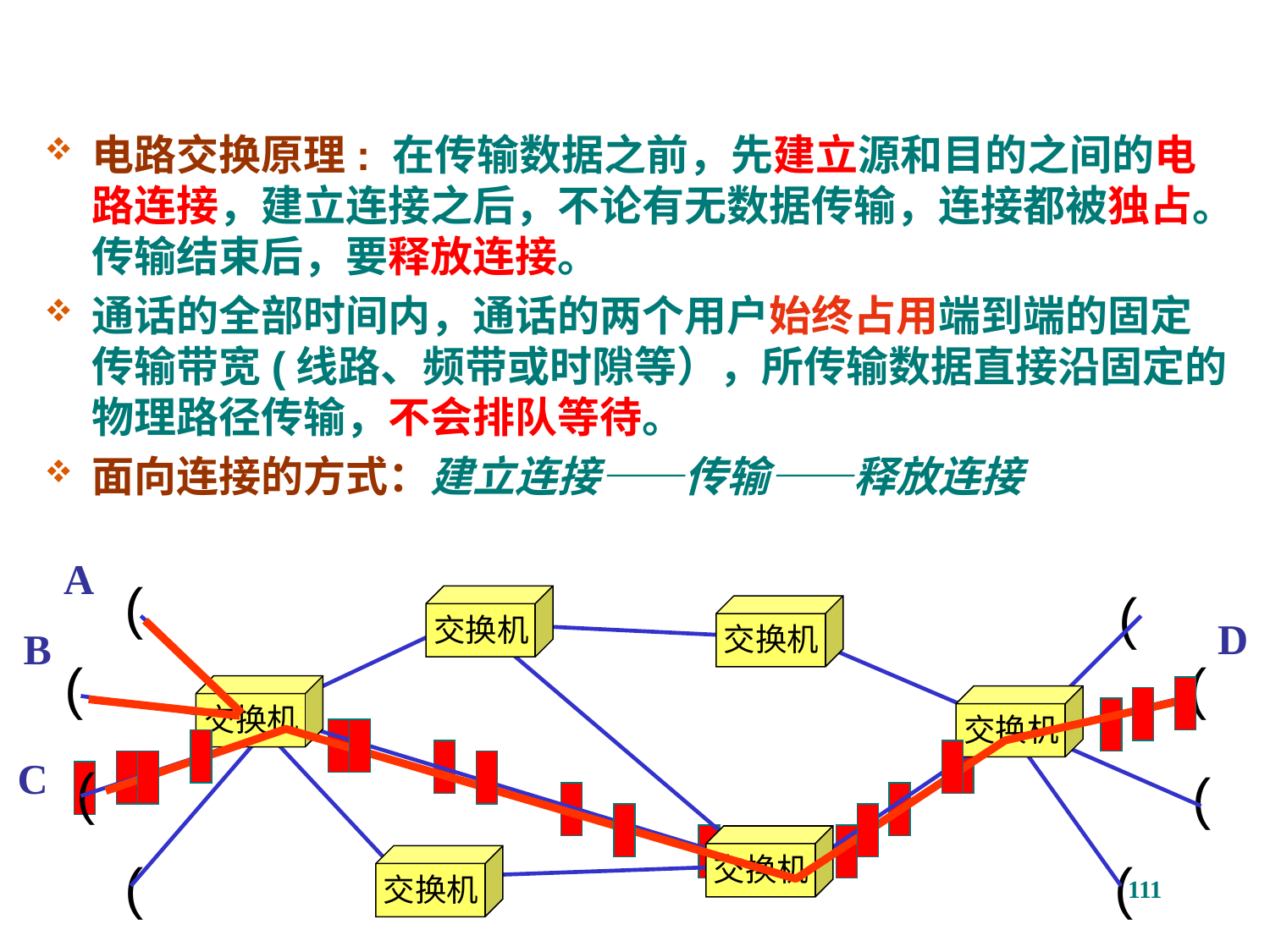

电路交换原理: 在传输数据之前，先建立源和目的之间的电路连接，建立连接之后，不论有无数据传输，连接都被独占。传输结束后，要释放连接。
通话的全部时间内，通话的两个用户始终占用端到端的固定传输带宽(线路、频带或时隙等），所传输数据直接沿固定的物理路径传输，不会排队等待。
面向连接的方式：建立连接——传输——释放连接

A
(
(

交换机

交换机
D
B

(
(

交换机

交换机

C

(

(

交换机
(

交换机
(

111